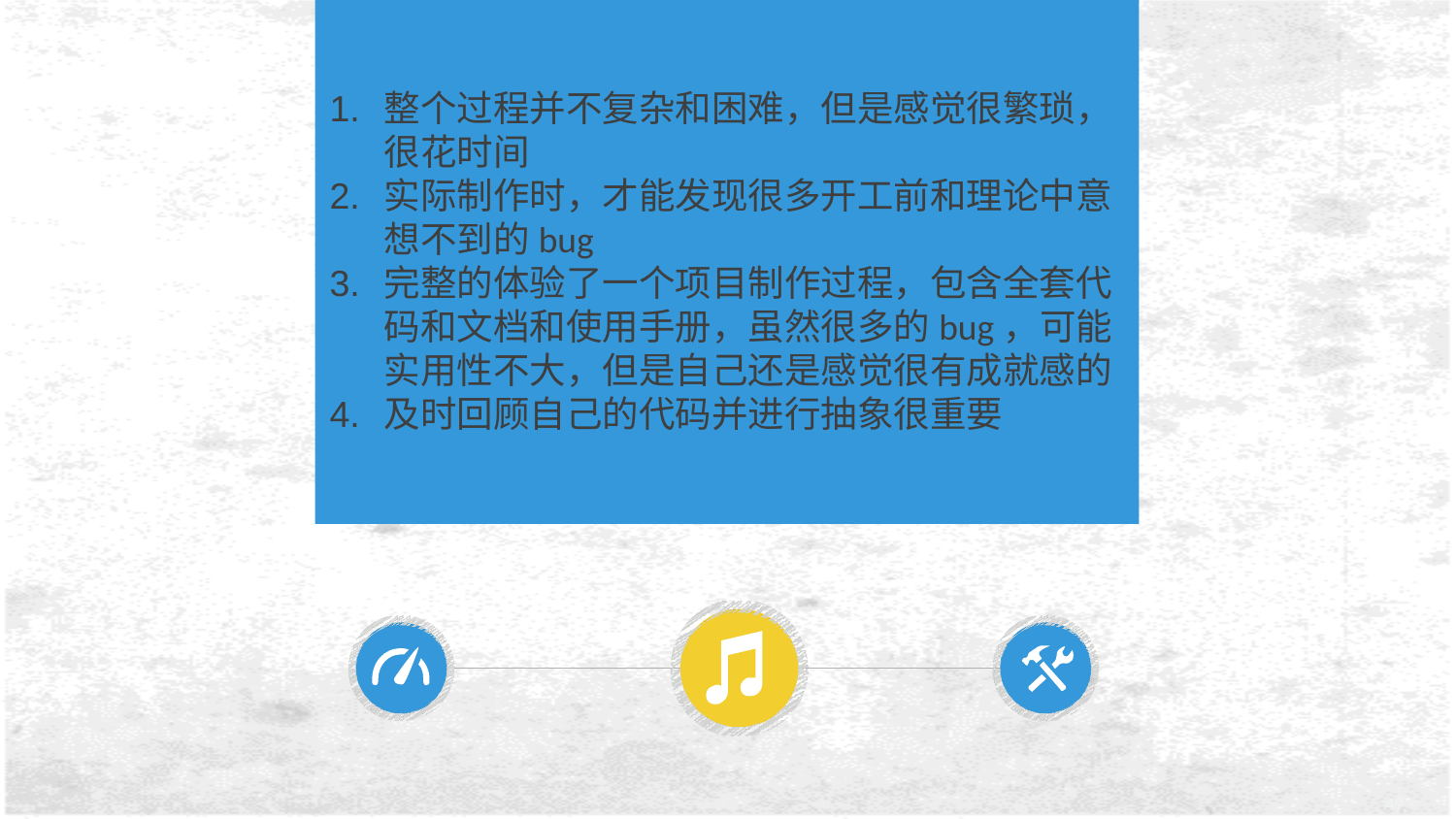

整个过程并不复杂和困难，但是感觉很繁琐，很花时间
实际制作时，才能发现很多开工前和理论中意想不到的bug
完整的体验了一个项目制作过程，包含全套代码和文档和使用手册，虽然很多的bug，可能实用性不大，但是自己还是感觉很有成就感的
及时回顾自己的代码并进行抽象很重要